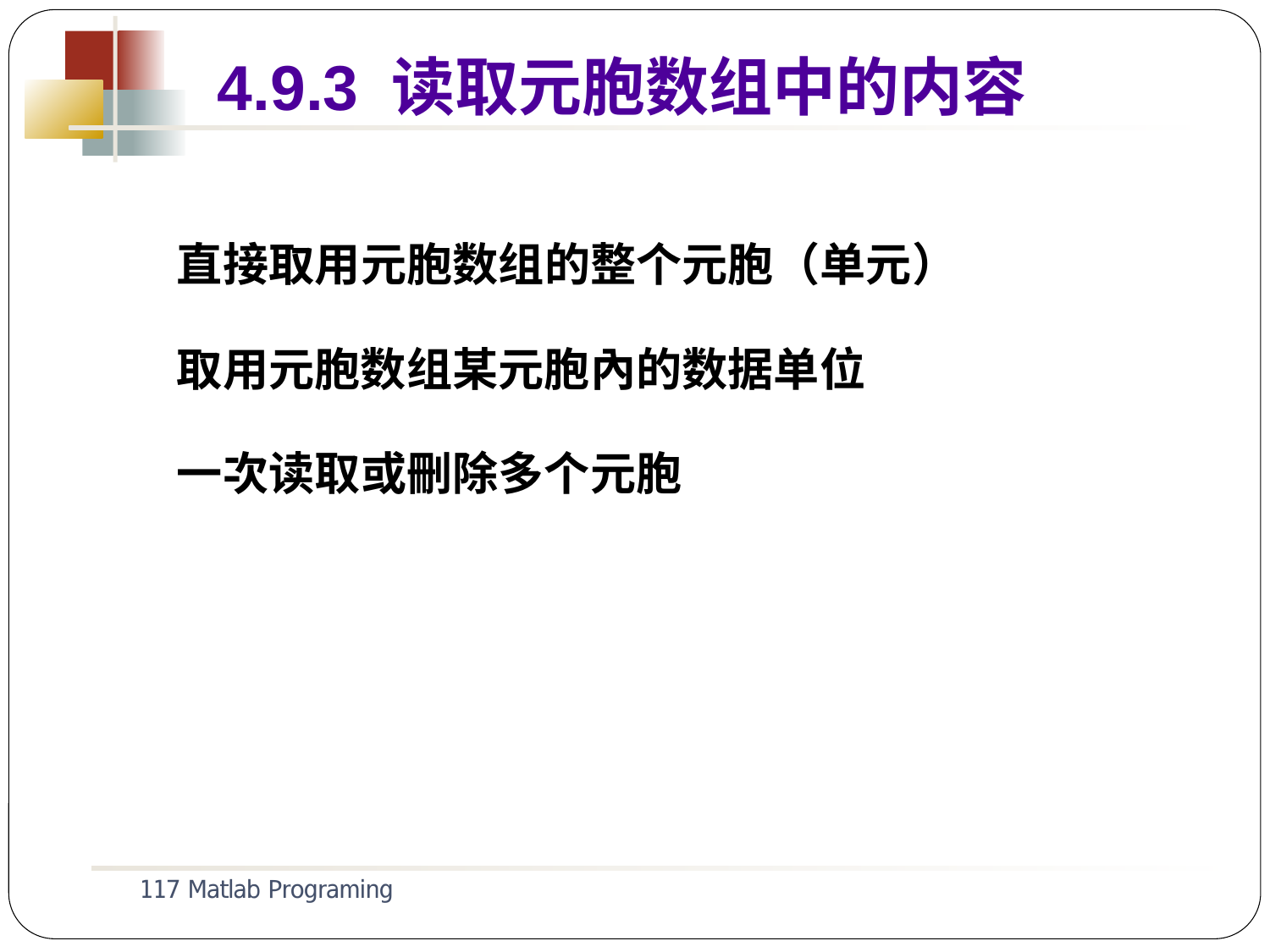

4.9.3 读取元胞数组中的内容
直接取用元胞数组的整个元胞（单元）
取用元胞数组某元胞內的数据单位
一次读取或刪除多个元胞
117 Matlab Programing